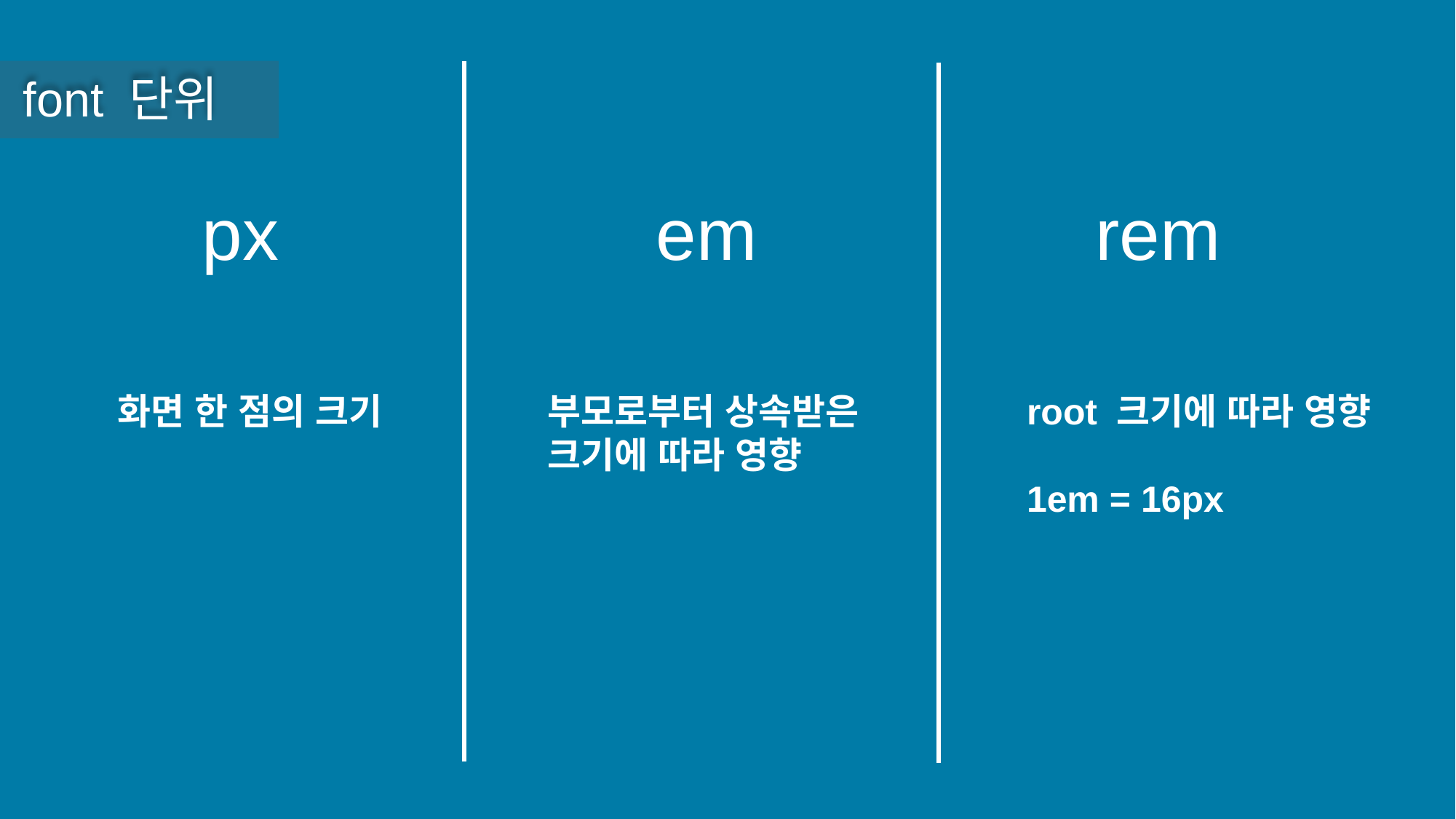

font 단위
px
em
rem
root 크기에 따라 영향

1em = 16px

화면 한 점의 크기
부모로부터 상속받은
크기에 따라 영향